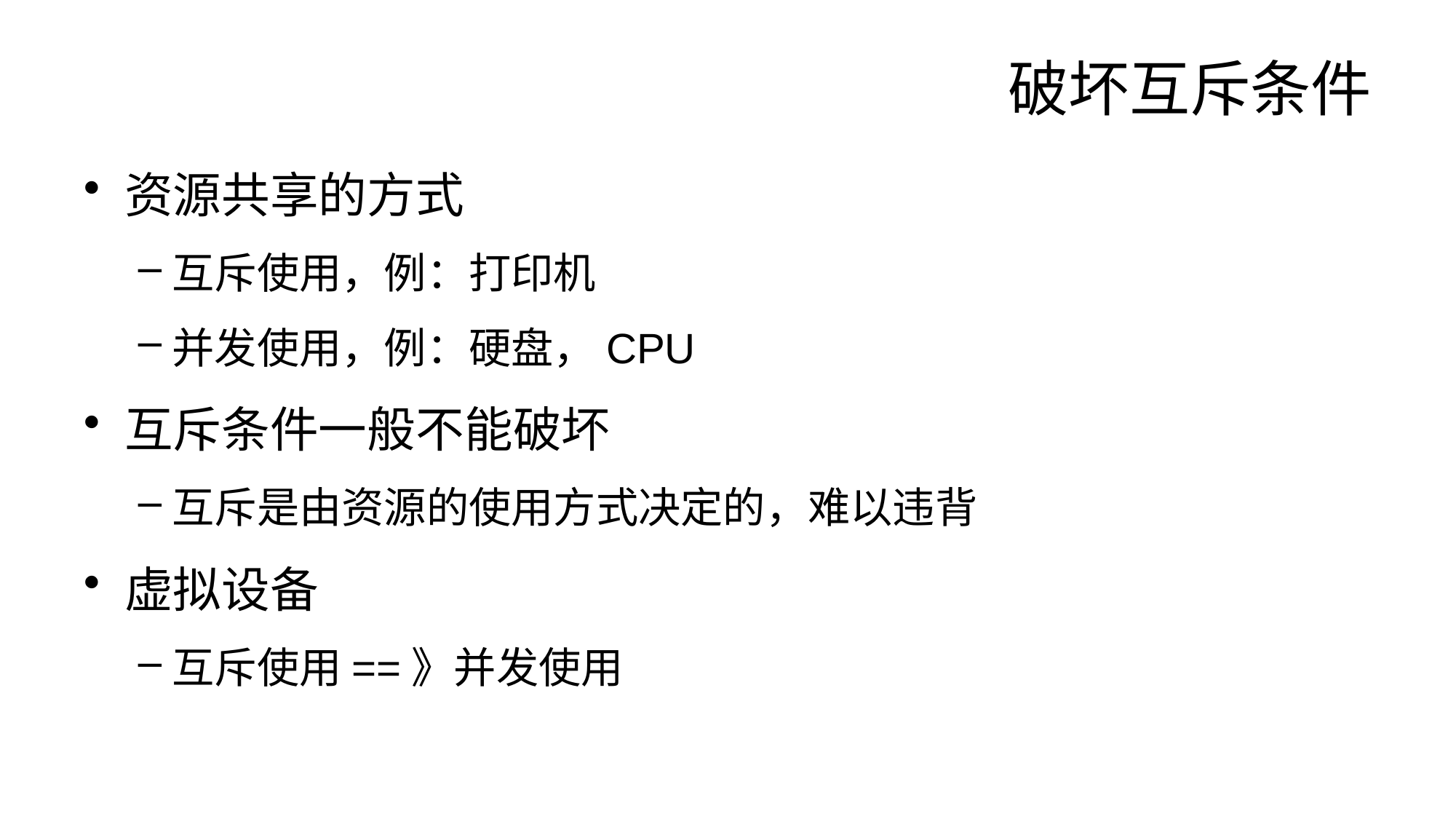

# 破坏互斥条件
资源共享的方式
互斥使用，例：打印机
并发使用，例：硬盘，CPU
互斥条件一般不能破坏
互斥是由资源的使用方式决定的，难以违背
虚拟设备
互斥使用==》并发使用